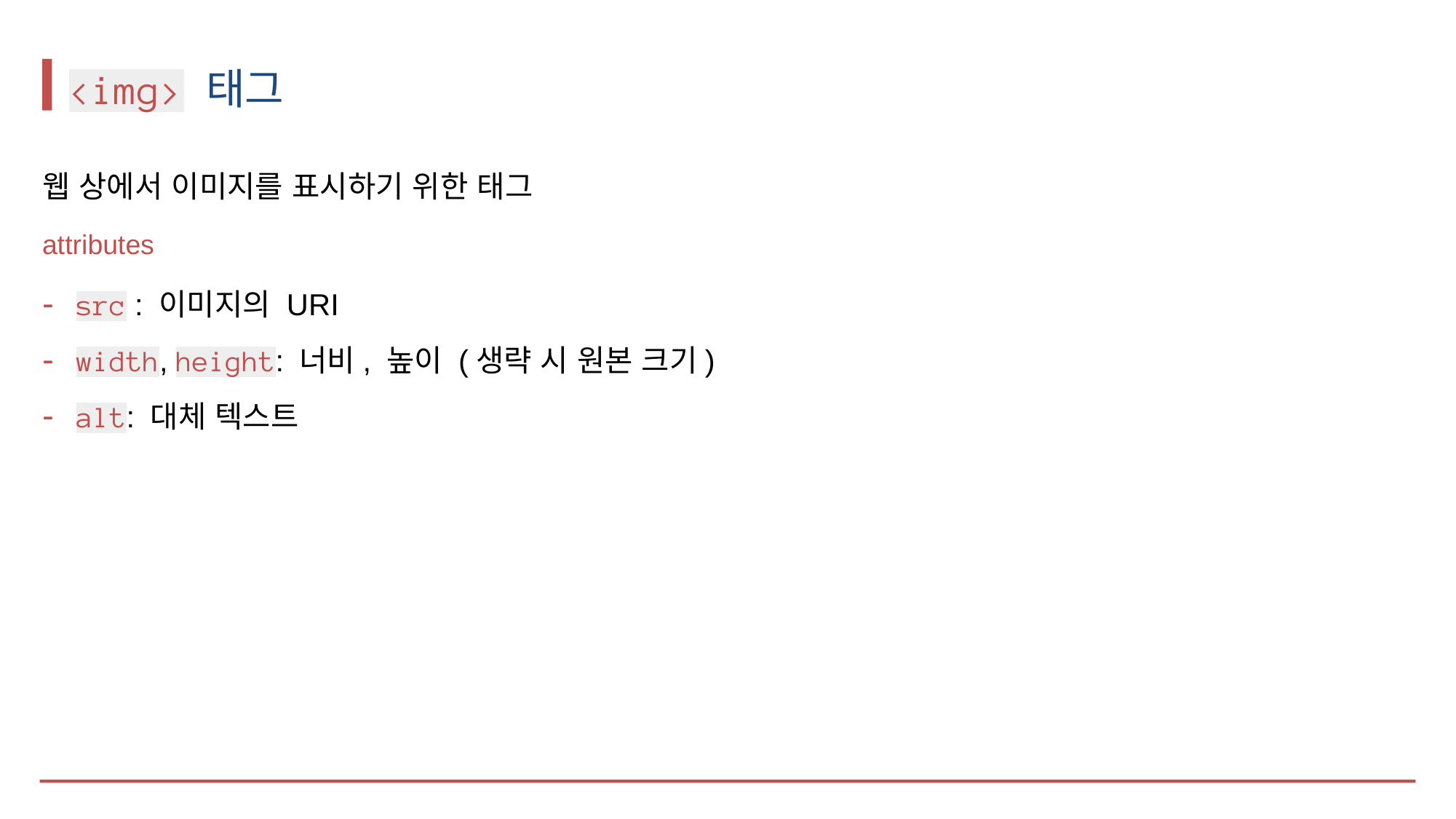

# <img> 태그
웹 상에서 이미지를 표시하기 위한 태그
attributes
src : 이미지의 URI
width, height: 너비, 높이 (생략 시 원본 크기)
alt: 대체 텍스트